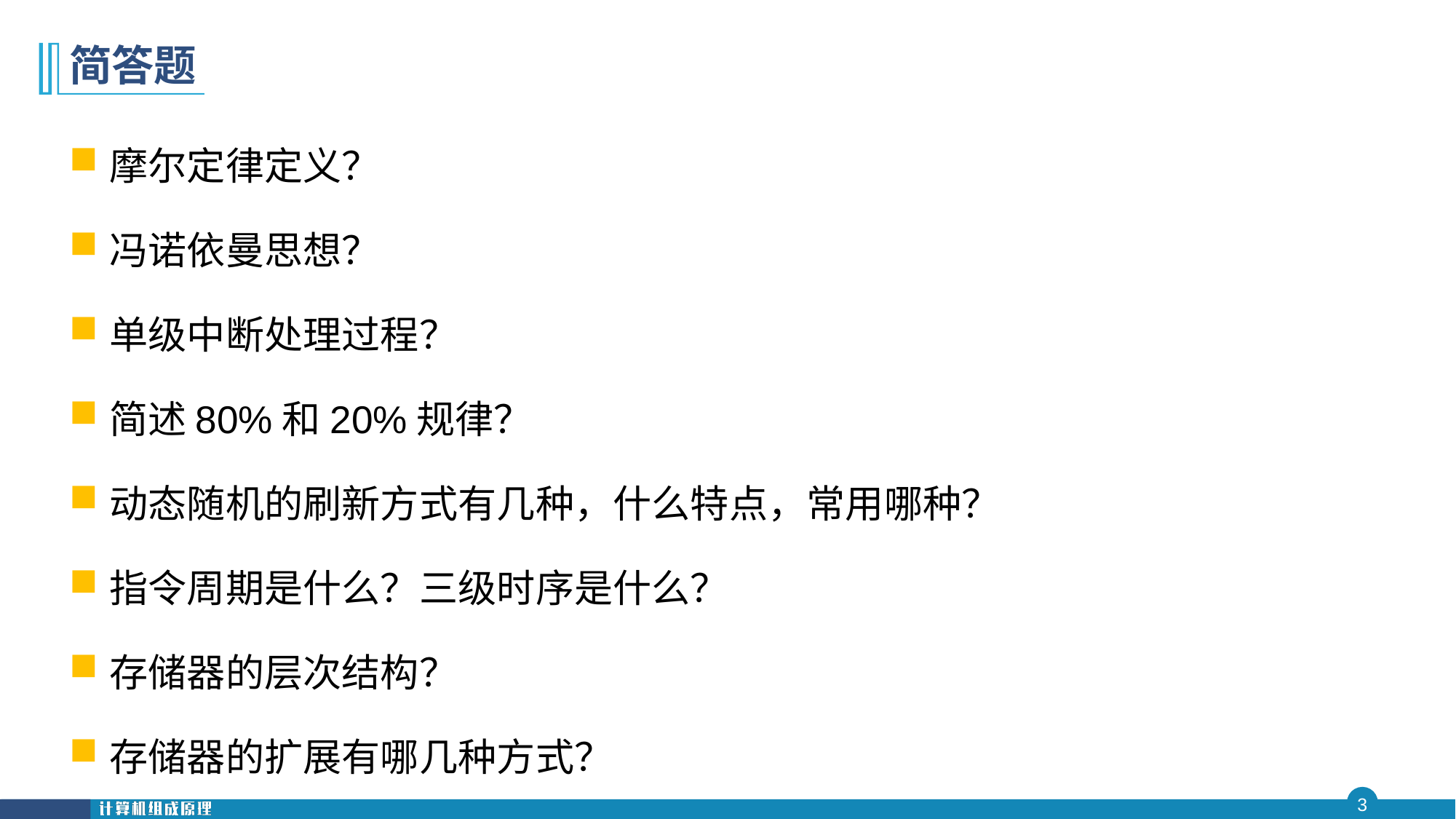

# 简答题
摩尔定律定义？
冯诺依曼思想？
单级中断处理过程？
简述80%和20%规律？
动态随机的刷新方式有几种，什么特点，常用哪种？
指令周期是什么？三级时序是什么？
存储器的层次结构？
存储器的扩展有哪几种方式？